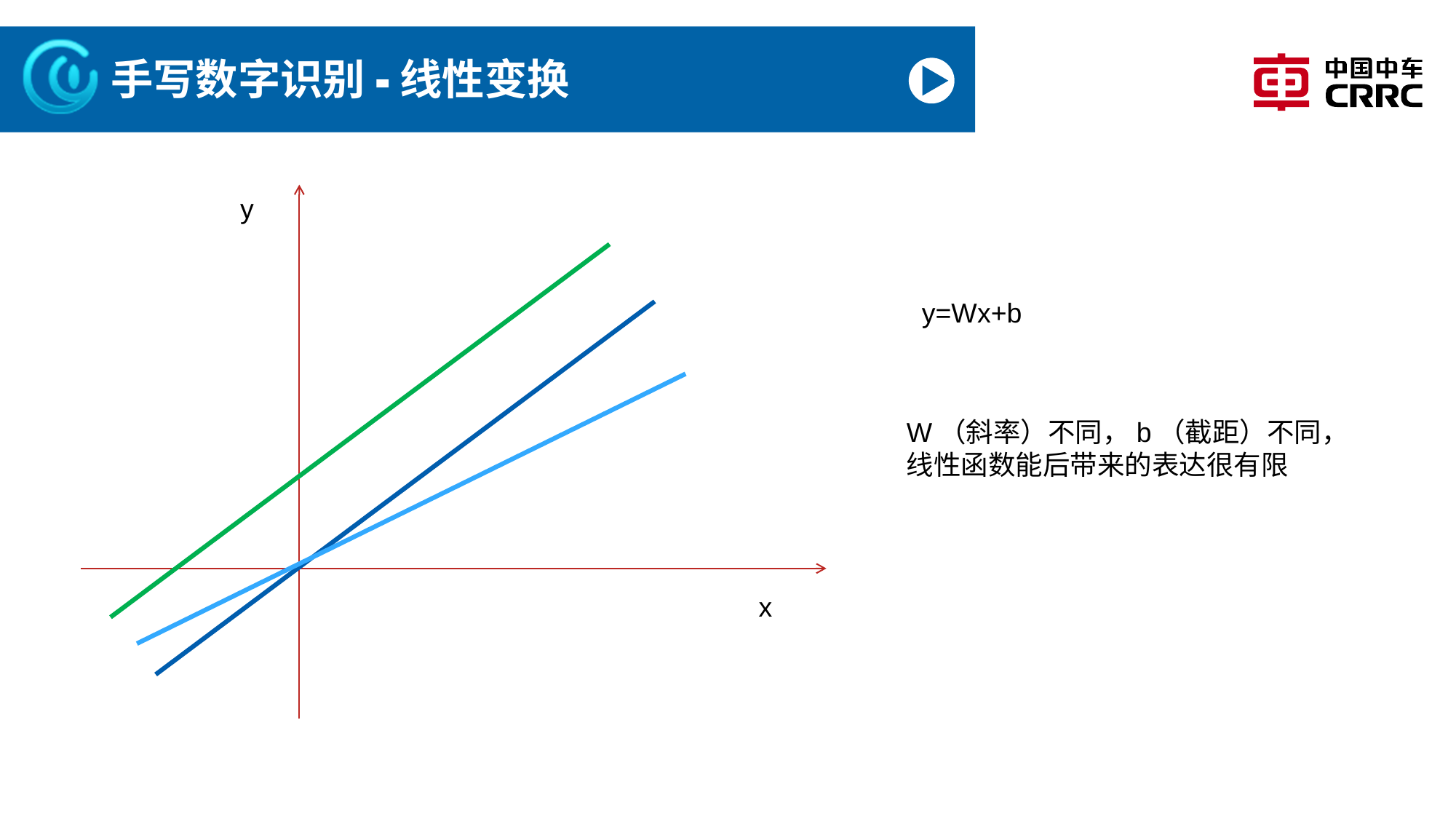

# 手写数字识别-线性变换
y
y=Wx+b
W（斜率）不同，b（截距）不同，线性函数能后带来的表达很有限
x
109